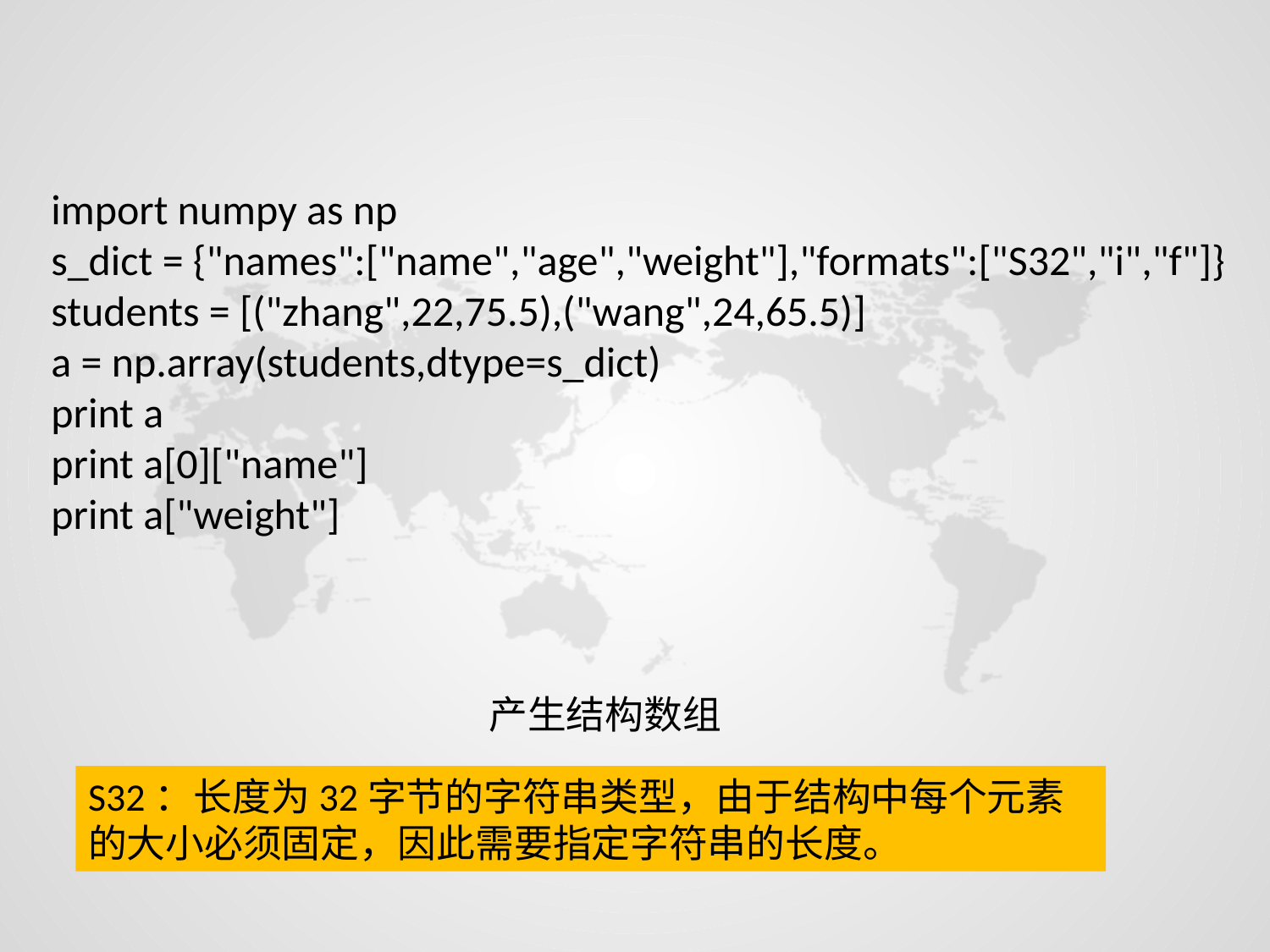

import numpy as np
s_dict = {"names":["name","age","weight"],"formats":["S32","i","f"]}
students = [("zhang",22,75.5),("wang",24,65.5)]
a = np.array(students,dtype=s_dict)
print a
print a[0]["name"]
print a["weight"]
产生结构数组
S32：长度为32字节的字符串类型，由于结构中每个元素的大小必须固定，因此需要指定字符串的长度。